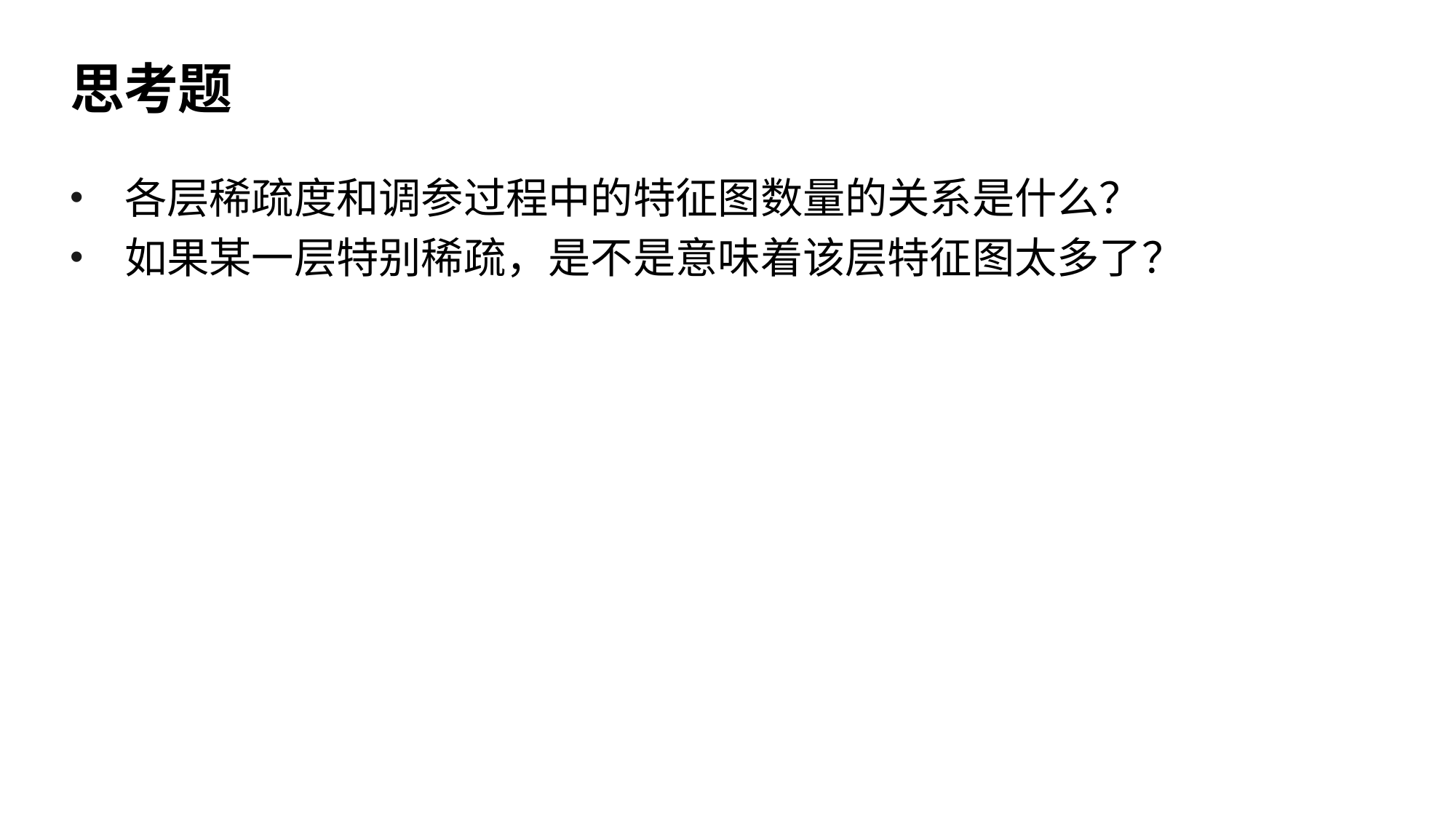

# 思考题
各层稀疏度和调参过程中的特征图数量的关系是什么？
如果某一层特别稀疏，是不是意味着该层特征图太多了？